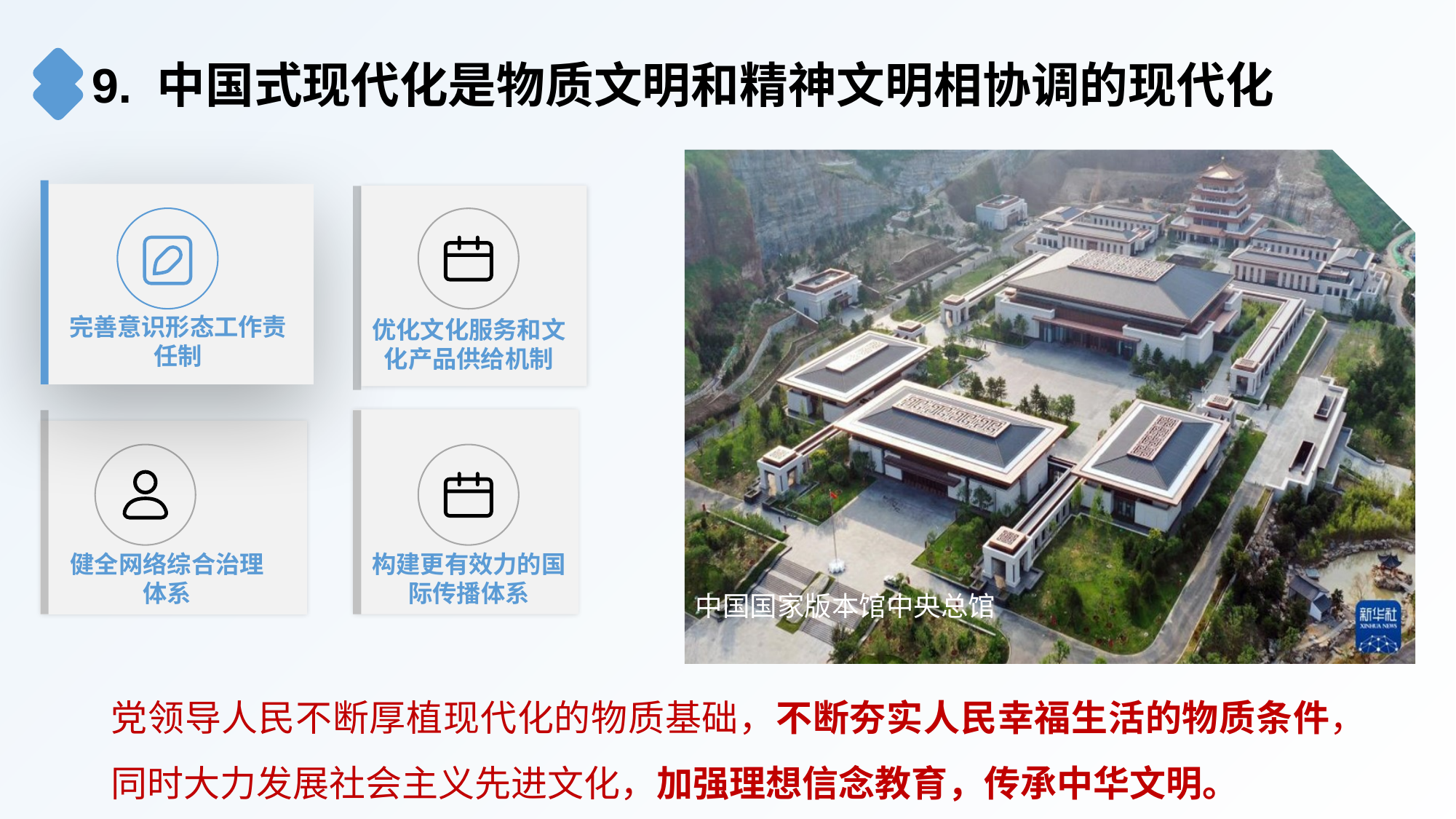

9. 中国式现代化是物质文明和精神文明相协调的现代化

完善意识形态工作责任制
优化文化服务和文化产品供给机制

构建更有效力的国际传播体系
健全网络综合治理体系
中国国家版本馆中央总馆
党领导人民不断厚植现代化的物质基础，不断夯实人民幸福生活的物质条件，同时大力发展社会主义先进文化，加强理想信念教育，传承中华文明。